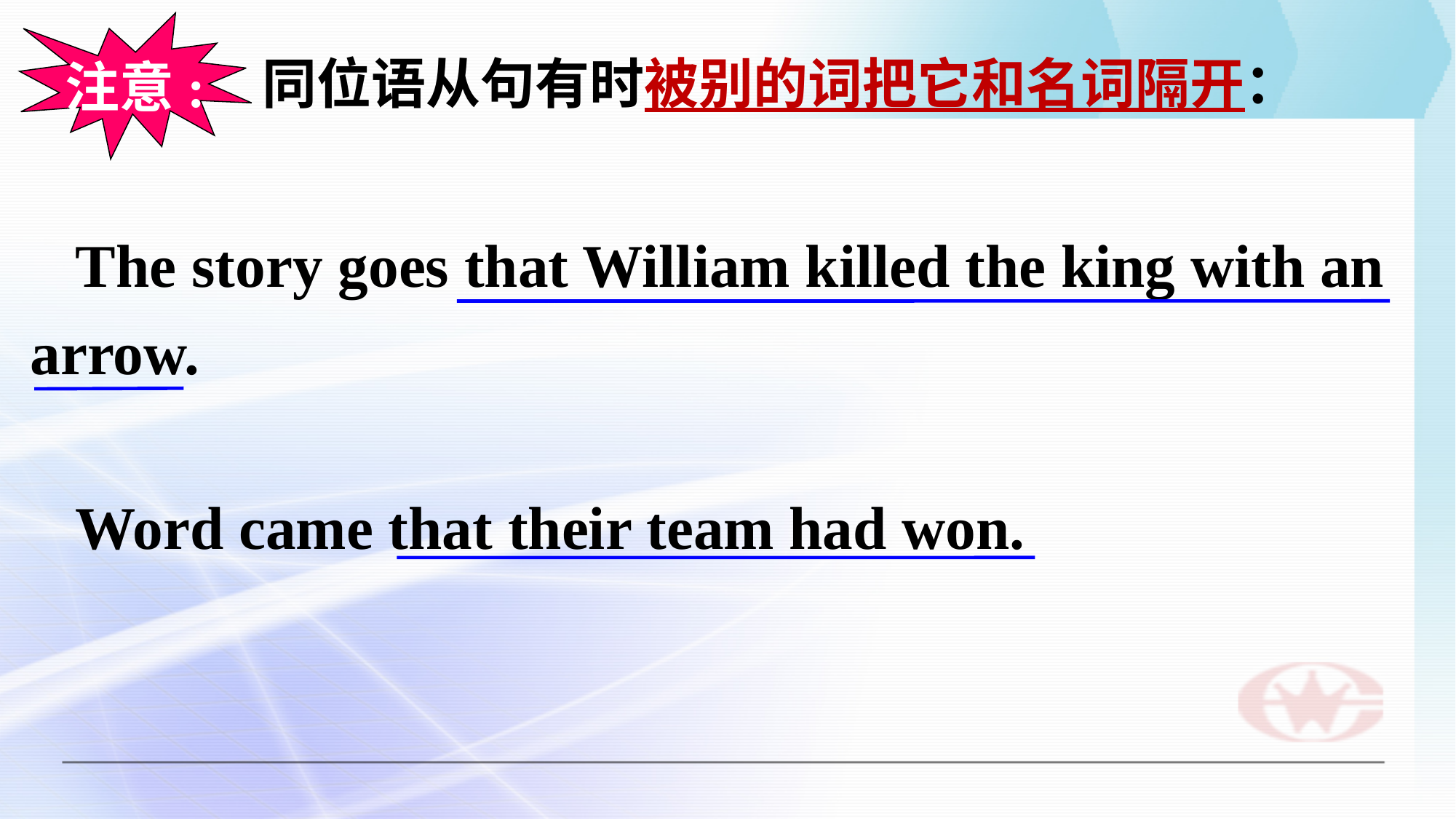

同位语从句有时被别的词把它和名词隔开：
注意:
   The story goes that William killed the king with an arrow.

   Word came that their team had won.